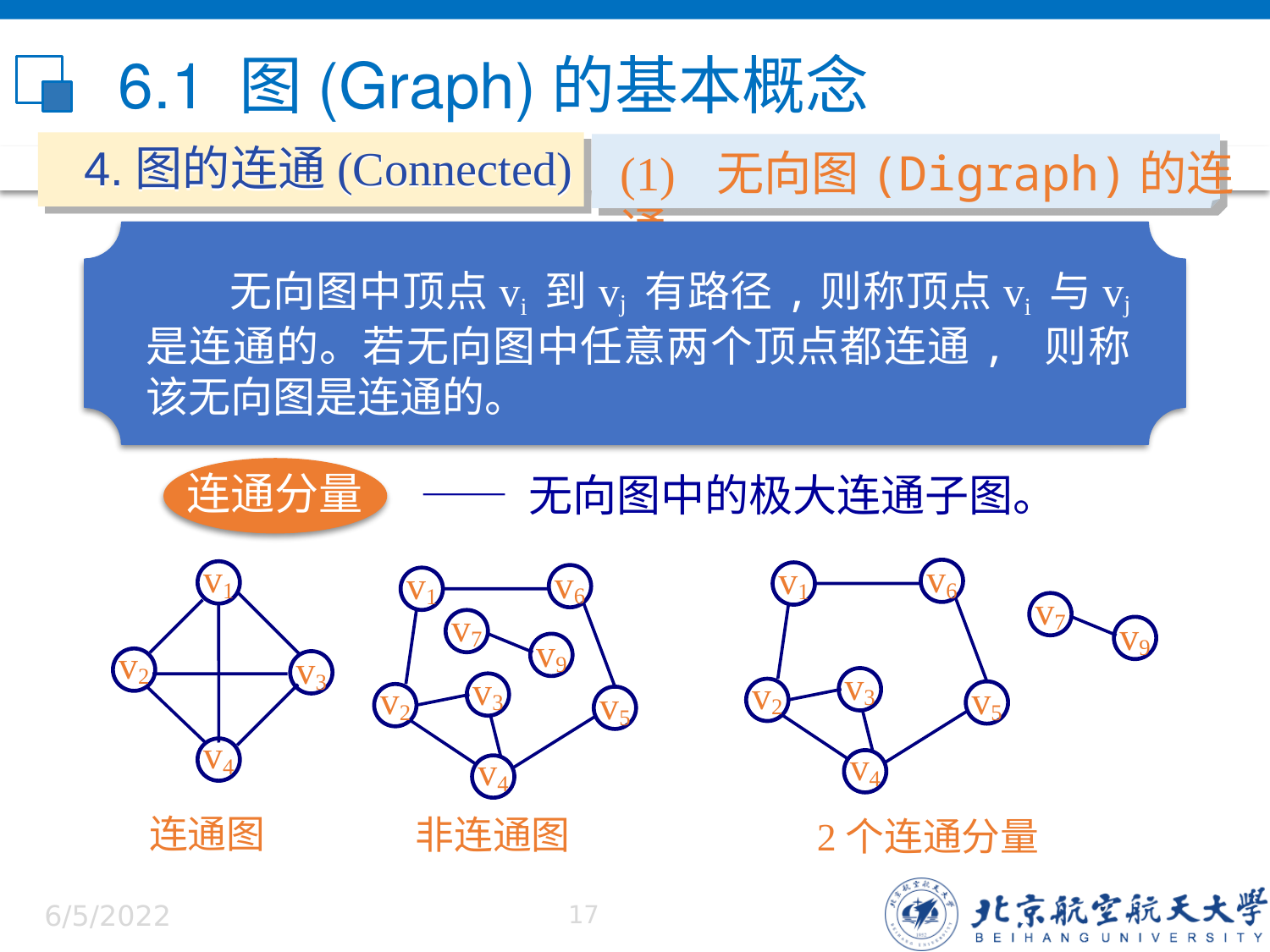

# 6.1 图(Graph)的基本概念
4.图的连通(Connected)

(1) 无向图(Digraph)的连通

       无向图中顶点vi 到vj 有路径,则称顶点vi 与vj 是连通的。若无向图中任意两个顶点都连通, 则称该无向图是连通的。

连通分量
—— 无向图中的极大连通子图。
v1

v2
v3

v4

v6
v1

v3
v2

v5

v4

v6
v1

v7

v9

v3
v2

v5

v4

v7

v9

连通图
非连通图
2个连通分量
6/5/2022
17